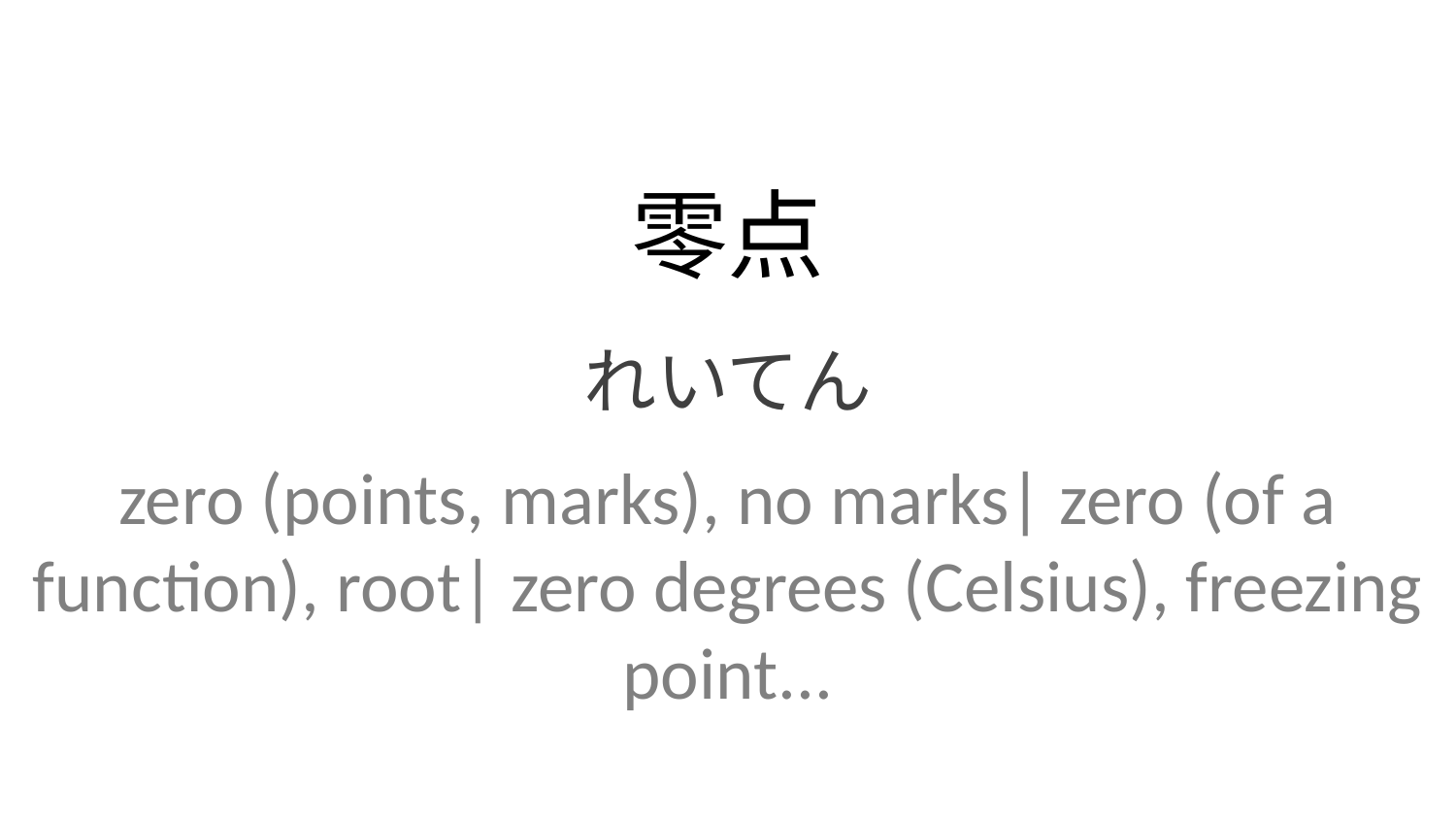

零点

れいてん
zero (points, marks), no marks| zero (of a function), root| zero degrees (Celsius), freezing point...